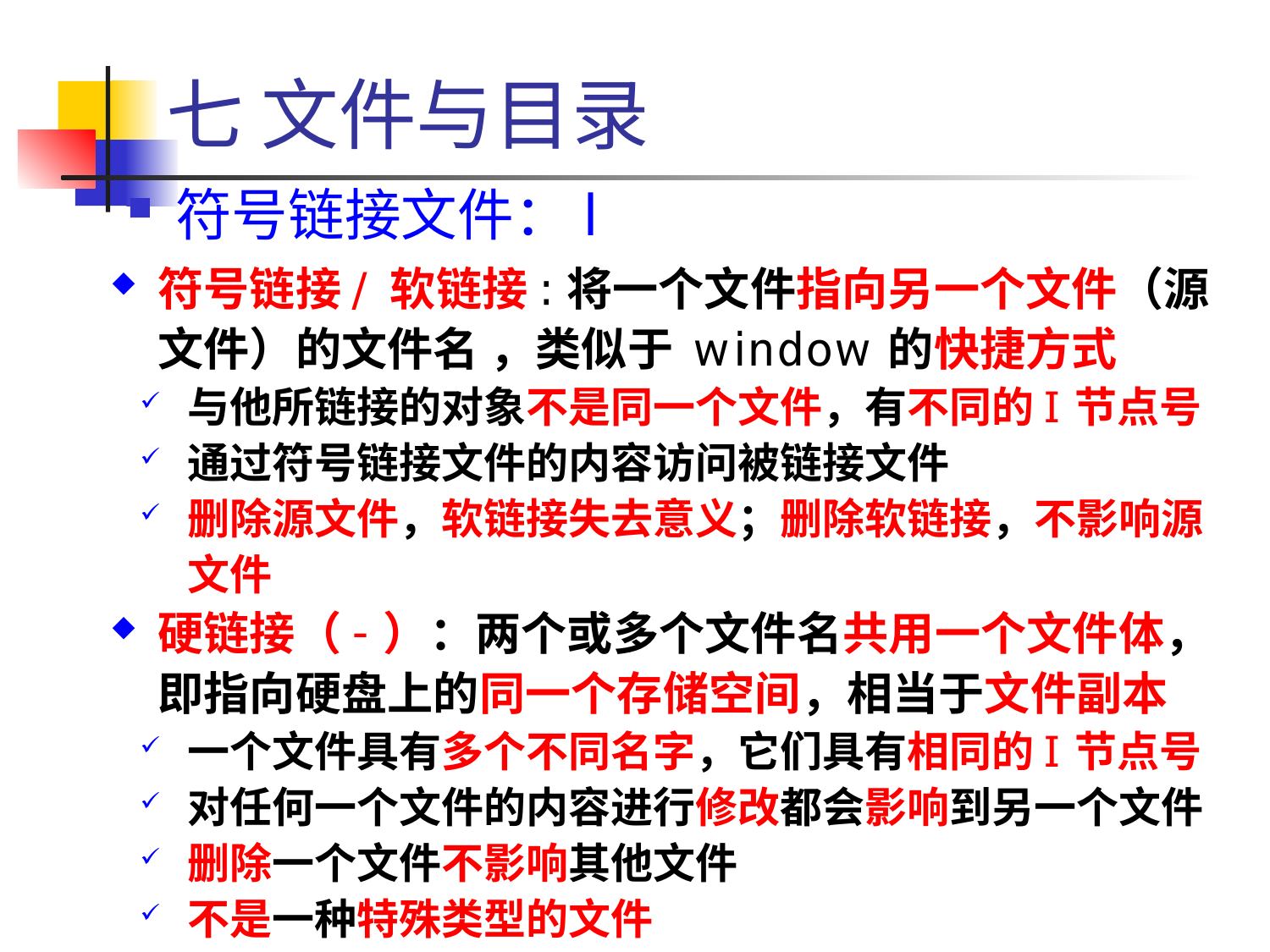

七 文件与目录
符号链接文件：l
符号链接/软链接:将一个文件指向另一个文件（源文件）的文件名 ，类似于 window的快捷方式
与他所链接的对象不是同一个文件，有不同的I节点号
通过符号链接文件的内容访问被链接文件
删除源文件，软链接失去意义；删除软链接，不影响源文件
硬链接（-）：两个或多个文件名共用一个文件体，即指向硬盘上的同一个存储空间，相当于文件副本
一个文件具有多个不同名字，它们具有相同的I节点号
对任何一个文件的内容进行修改都会影响到另一个文件
删除一个文件不影响其他文件
不是一种特殊类型的文件